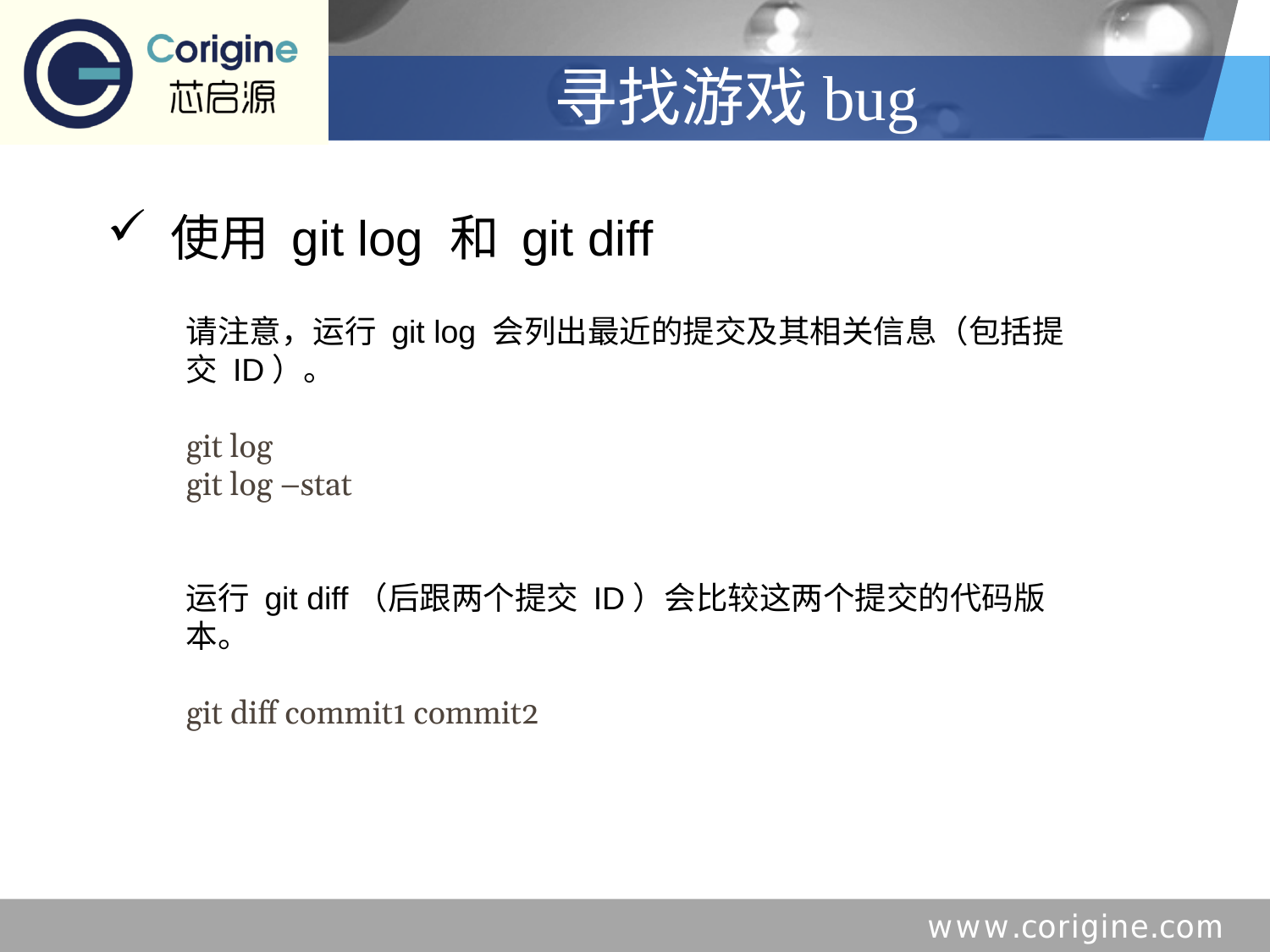

# 寻找游戏bug
 使用 git log 和 git diff

请注意，运行 git log 会列出最近的提交及其相关信息（包括提交 ID）。

git log
git log –stat

运行 git diff（后跟两个提交 ID）会比较这两个提交的代码版本。

git diff commit1 commit2